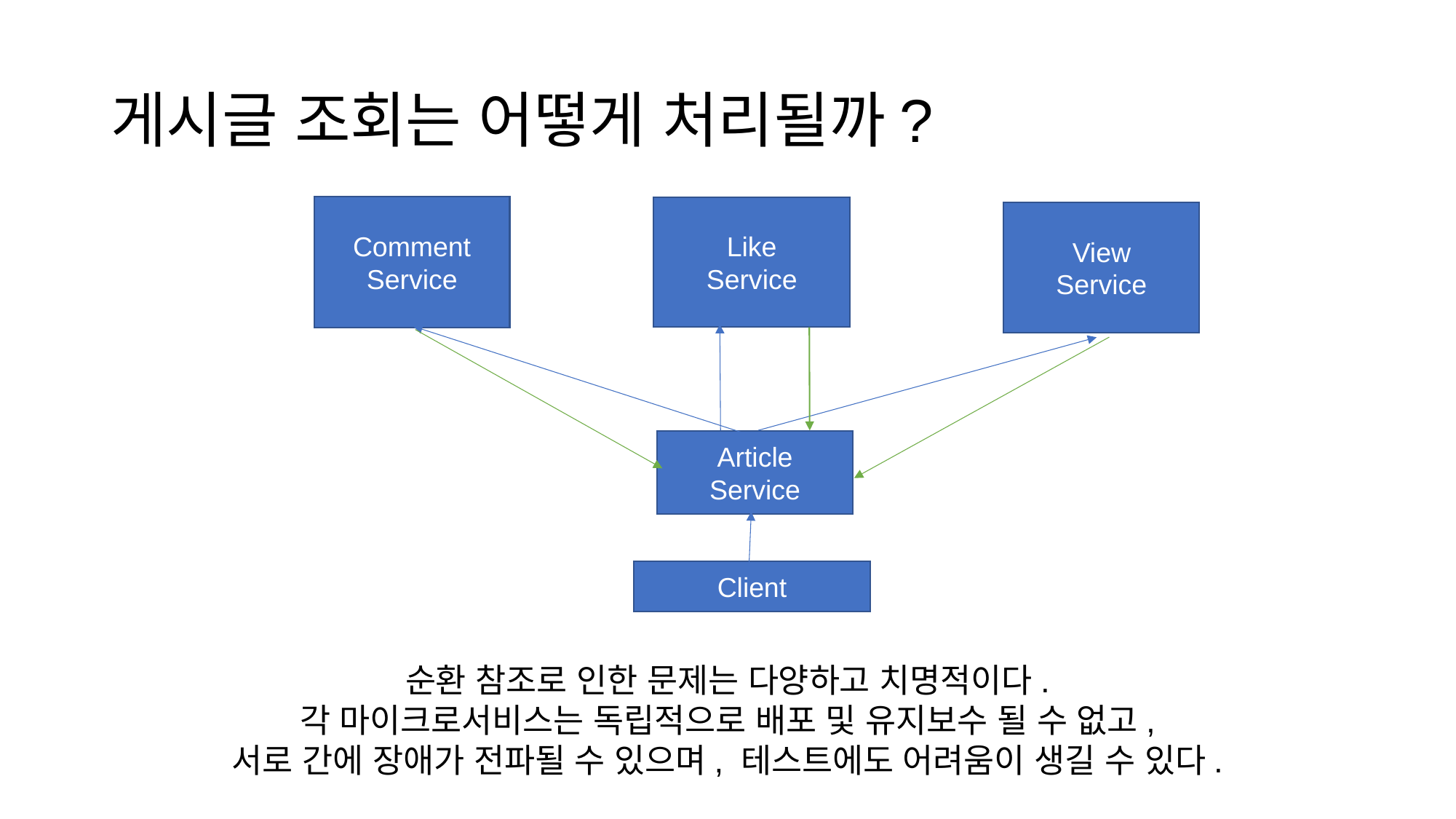

# 게시글 조회는 어떻게 처리될까?
Comment
Service
Like
Service
View
Service
Article
Service
Client
순환 참조로 인한 문제는 다양하고 치명적이다.
각 마이크로서비스는 독립적으로 배포 및 유지보수 될 수 없고,
서로 간에 장애가 전파될 수 있으며, 테스트에도 어려움이 생길 수 있다.